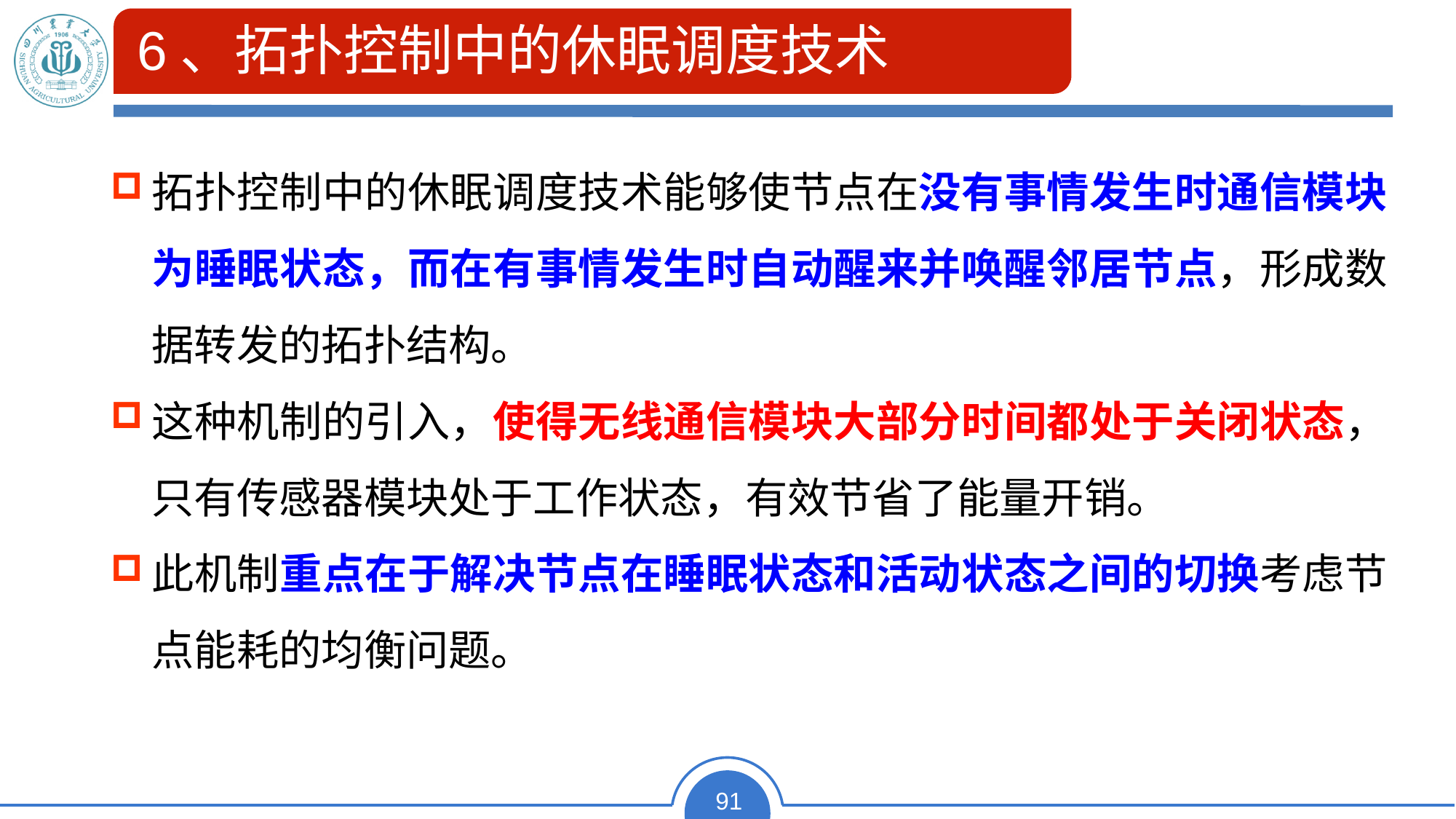

# 6、拓扑控制中的休眠调度技术
拓扑控制中的休眠调度技术能够使节点在没有事情发生时通信模块为睡眠状态，而在有事情发生时自动醒来并唤醒邻居节点，形成数据转发的拓扑结构。
这种机制的引入，使得无线通信模块大部分时间都处于关闭状态，只有传感器模块处于工作状态，有效节省了能量开销。
此机制重点在于解决节点在睡眠状态和活动状态之间的切换考虑节点能耗的均衡问题。